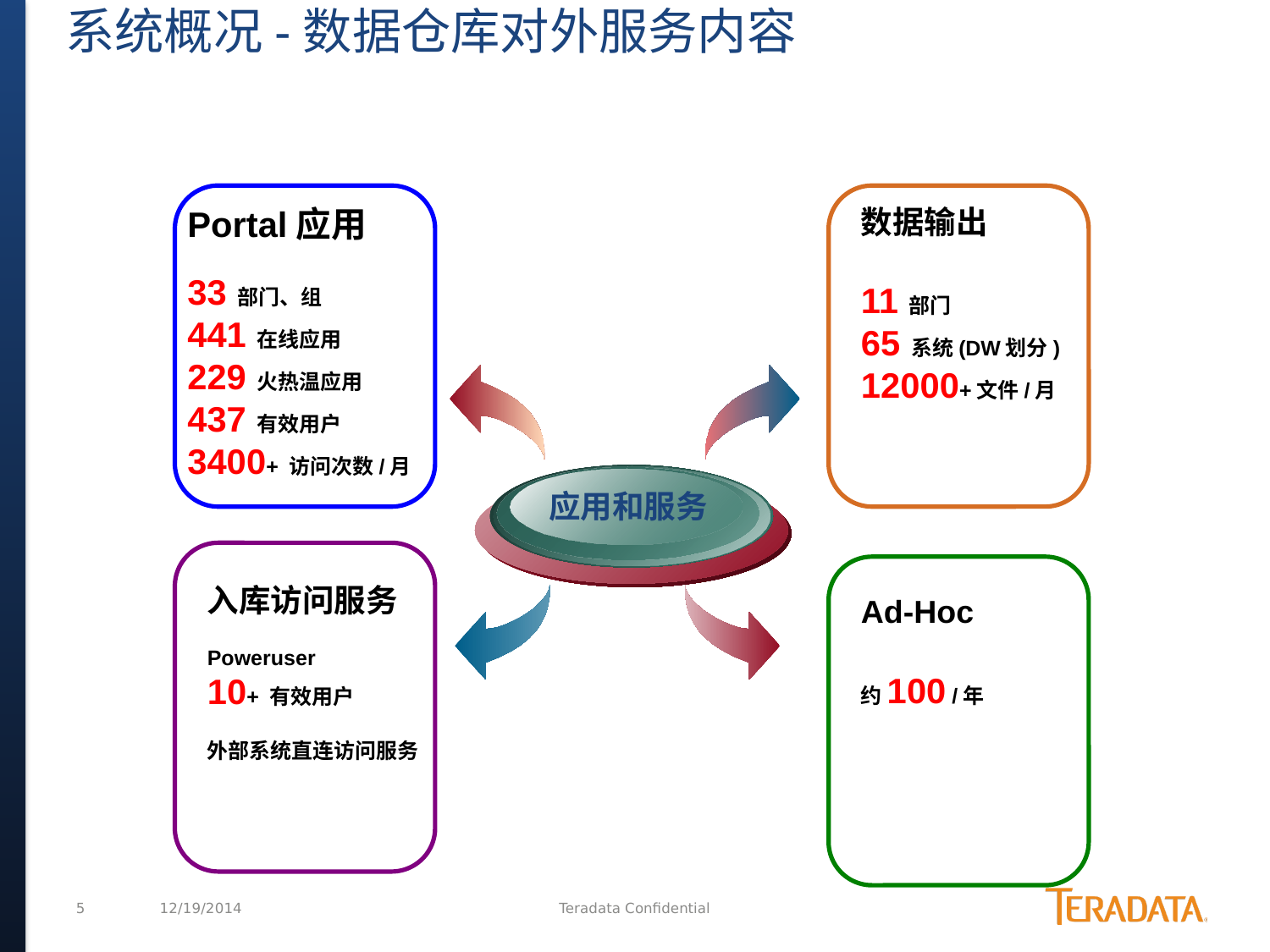

# 系统概况-数据仓库对外服务内容

Portal应用

33 部门、组
441 在线应用
229 火热温应用
437 有效用户
3400+ 访问次数/月

数据输出

11 部门
65 系统(DW划分)
12000+文件/月

应用和服务

入库访问服务

Poweruser
10+ 有效用户

外部系统直连访问服务

Ad-Hoc

约100 /年